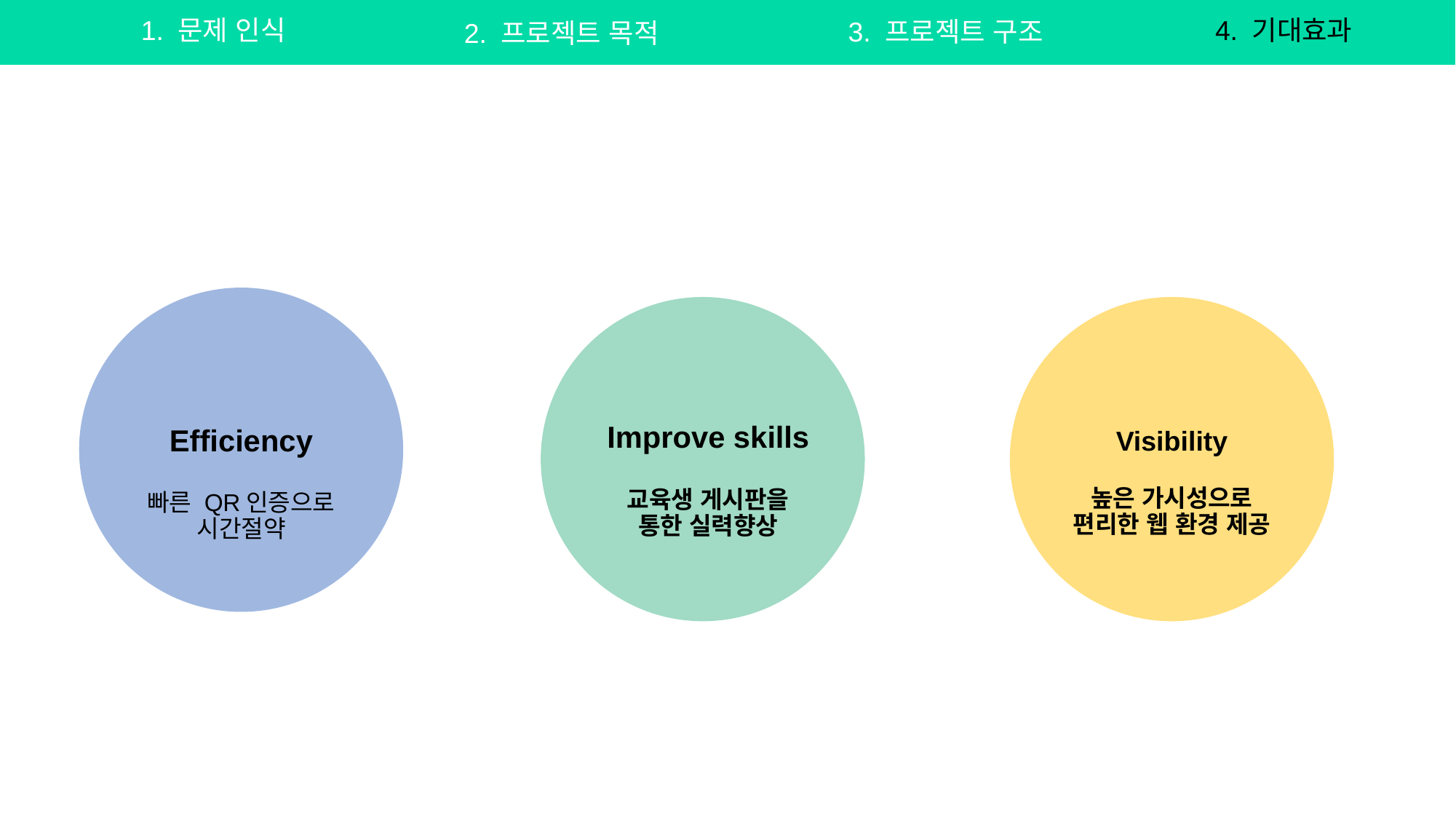

1. 문제 인식
3. 프로젝트 구조
2. 프로젝트 목적
4. 기대효과

Improve skills

교육생 게시판을 통한 실력향상

Efficiency

빠른 QR인증으로 시간절약

Visibility

높은 가시성으로 편리한 웹 환경 제공